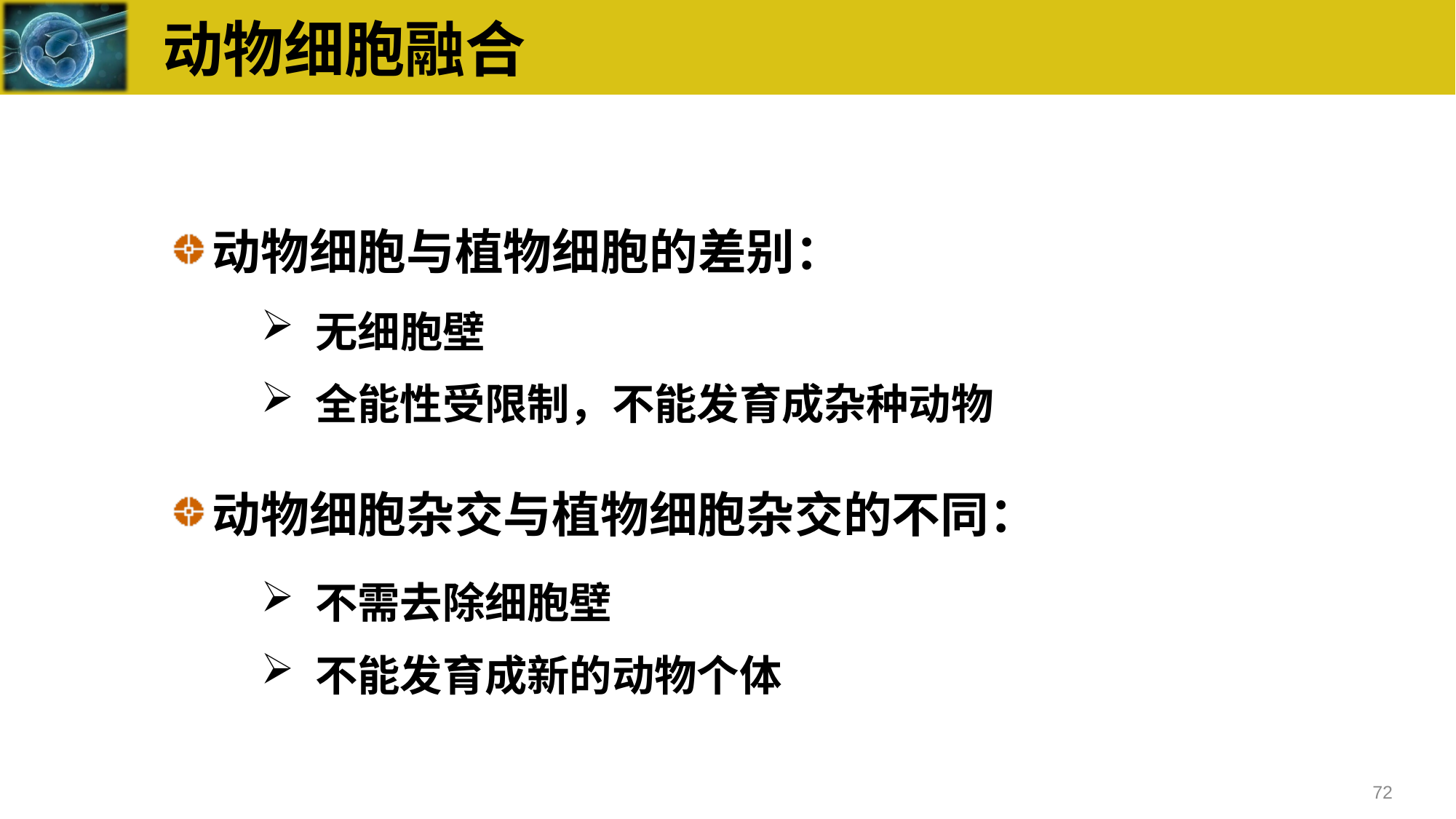

动物细胞融合
动物细胞与植物细胞的差别：
无细胞壁
全能性受限制，不能发育成杂种动物
动物细胞杂交与植物细胞杂交的不同：
不需去除细胞壁
不能发育成新的动物个体
72